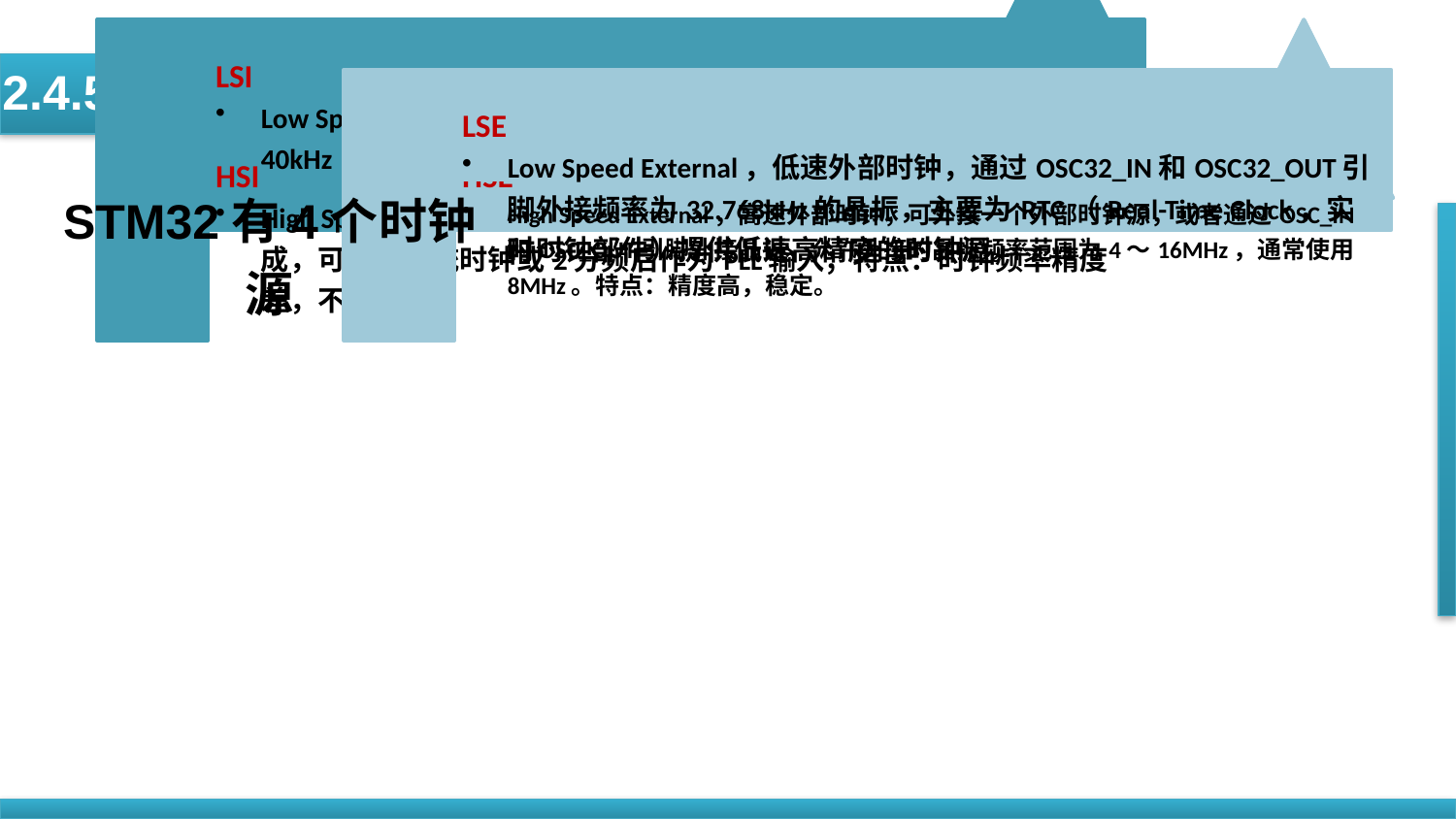

2.4.5 STM32时钟系统

HSI
HSE
LSI
LSE
STM32有4个时钟源